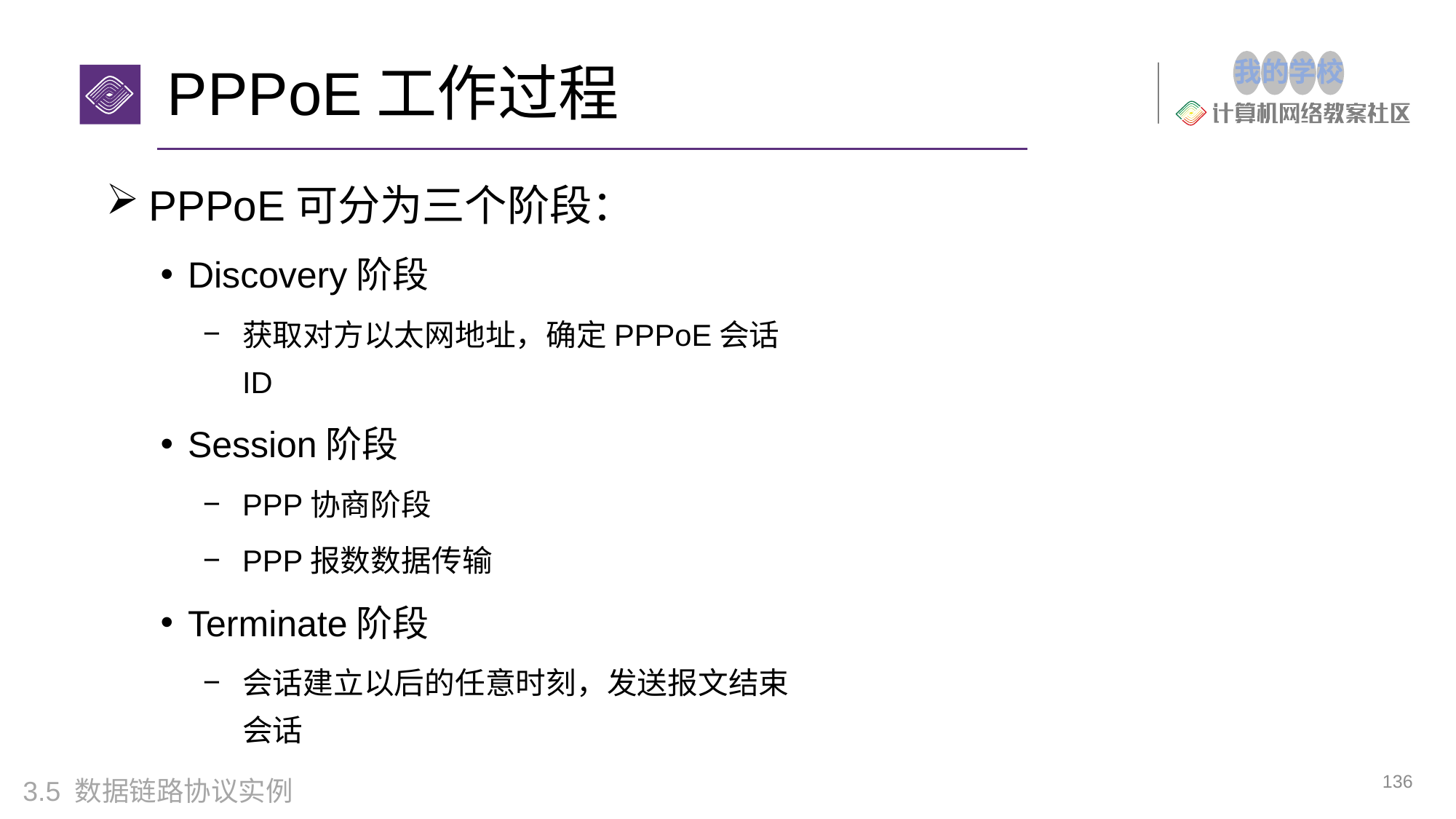

# PPPoE工作过程
PPPoE可分为三个阶段：
Discovery阶段
获取对方以太网地址，确定PPPoE会话ID
Session阶段
PPP协商阶段
PPP报数数据传输
Terminate阶段
会话建立以后的任意时刻，发送报文结束会话
136
3.5 数据链路协议实例